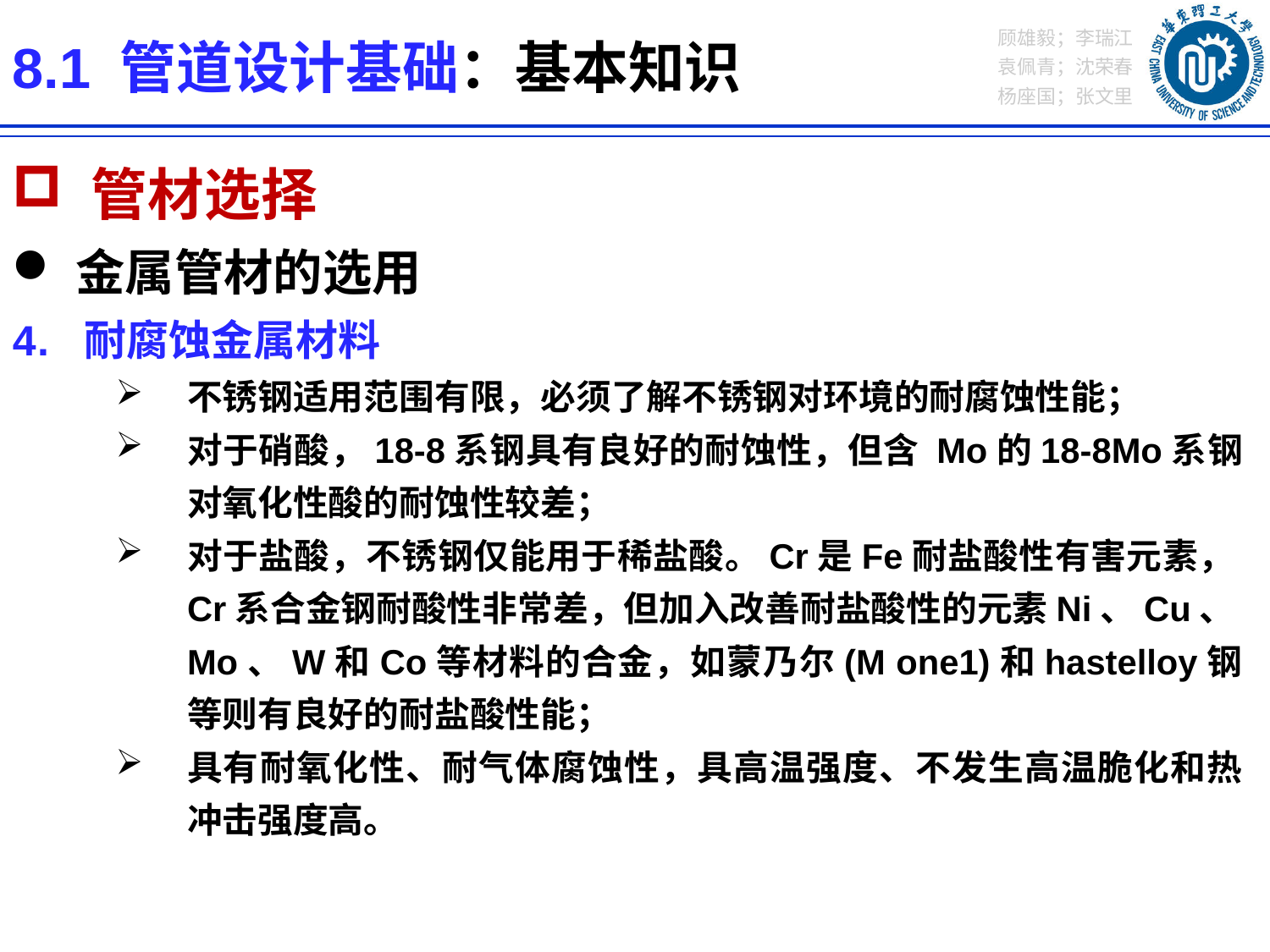

8.1 管道设计基础：基本知识
 管材选择
金属管材的选用
耐腐蚀金属材料
不锈钢适用范围有限，必须了解不锈钢对环境的耐腐蚀性能；
对于硝酸，18-8系钢具有良好的耐蚀性，但含 Mo的18-8Mo系钢对氧化性酸的耐蚀性较差；
对于盐酸，不锈钢仅能用于稀盐酸。Cr是Fe耐盐酸性有害元素，Cr系合金钢耐酸性非常差，但加入改善耐盐酸性的元素Ni、Cu、Mo、W和Co等材料的合金，如蒙乃尔(M one1)和hastelloy钢等则有良好的耐盐酸性能；
具有耐氧化性、耐气体腐蚀性，具高温强度、不发生高温脆化和热冲击强度高。